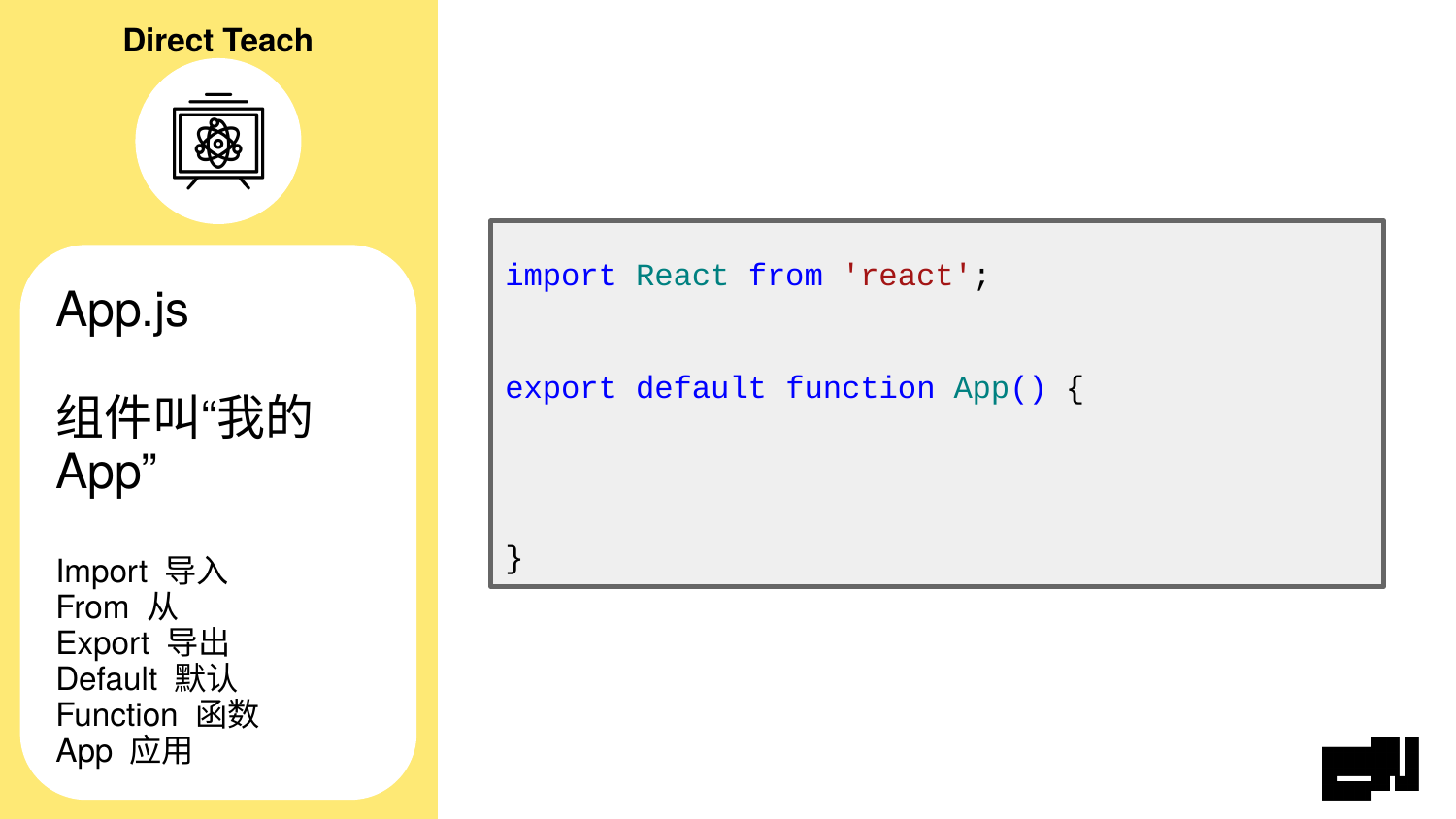

import React from 'react';

export default function App() {

}
App.js

组件叫“我的App”

Import 导入
From 从
Export 导出
Default 默认
Function 函数
App 应用